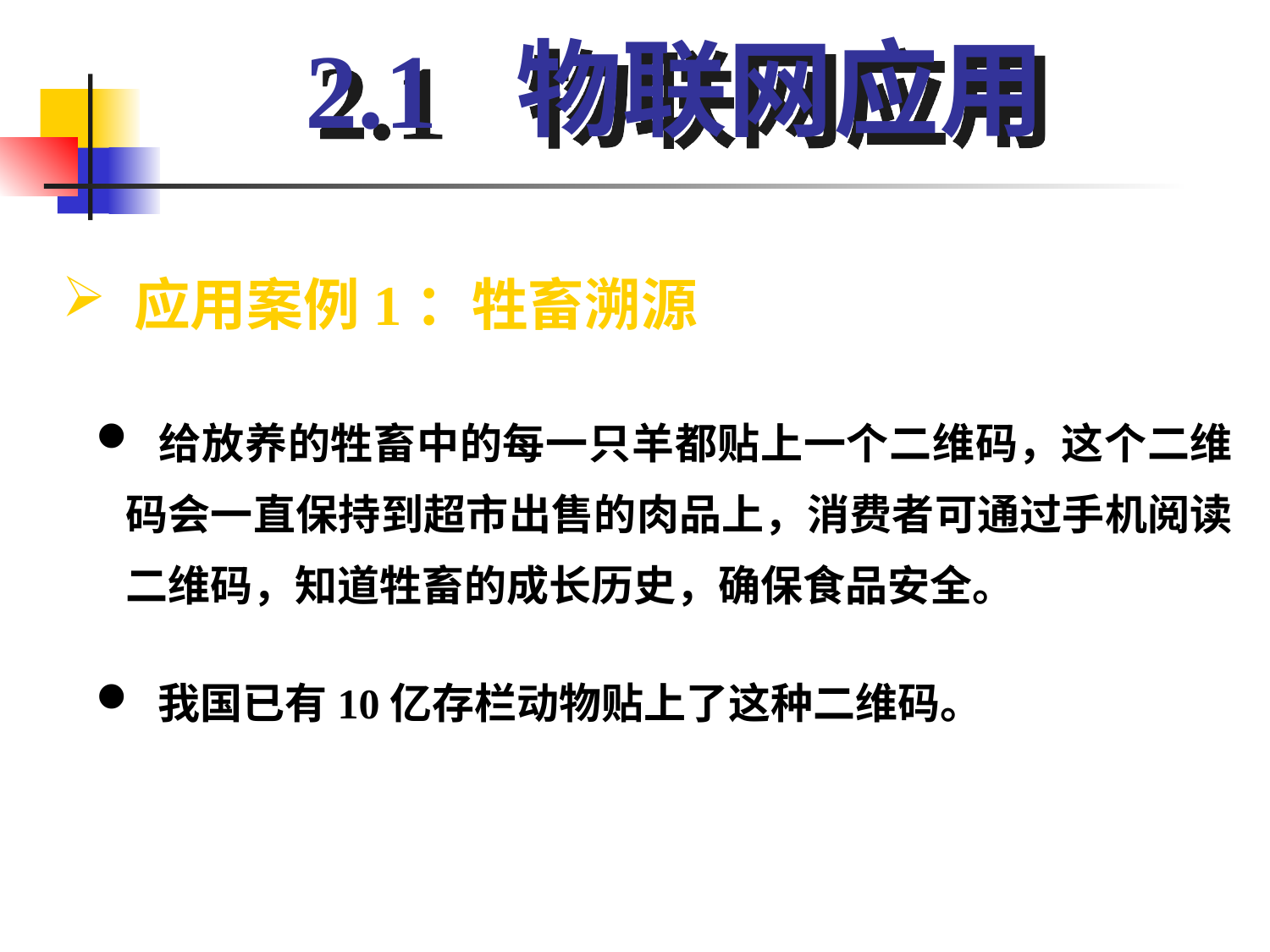

2.1  物联网应用
 应用案例1：牲畜溯源

 给放养的牲畜中的每一只羊都贴上一个二维码，这个二维码会一直保持到超市出售的肉品上，消费者可通过手机阅读二维码，知道牲畜的成长历史，确保食品安全。

 我国已有10亿存栏动物贴上了这种二维码。